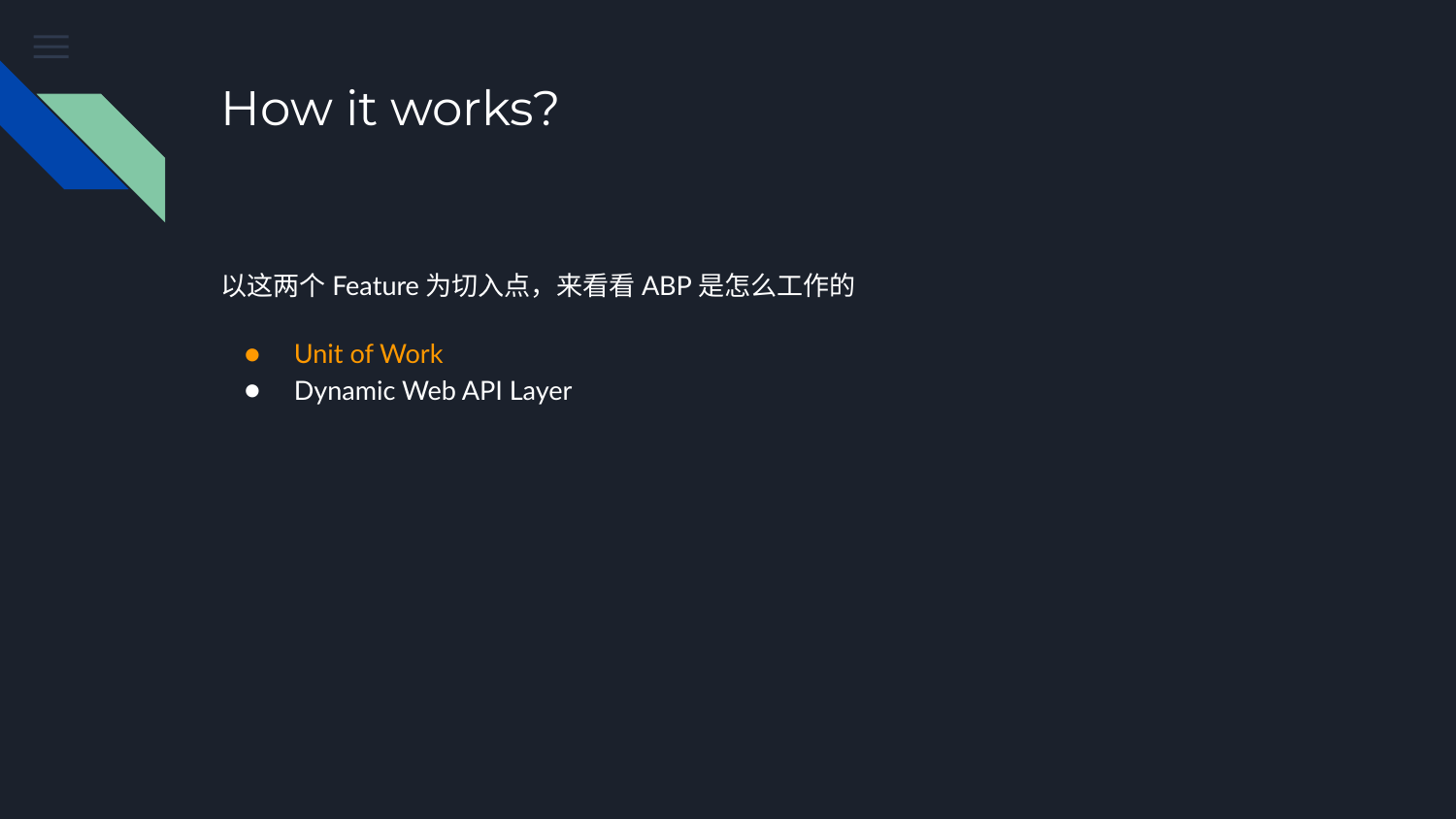

# How it works?
以这两个Feature为切入点，来看看ABP是怎么工作的
Unit of Work
Dynamic Web API Layer